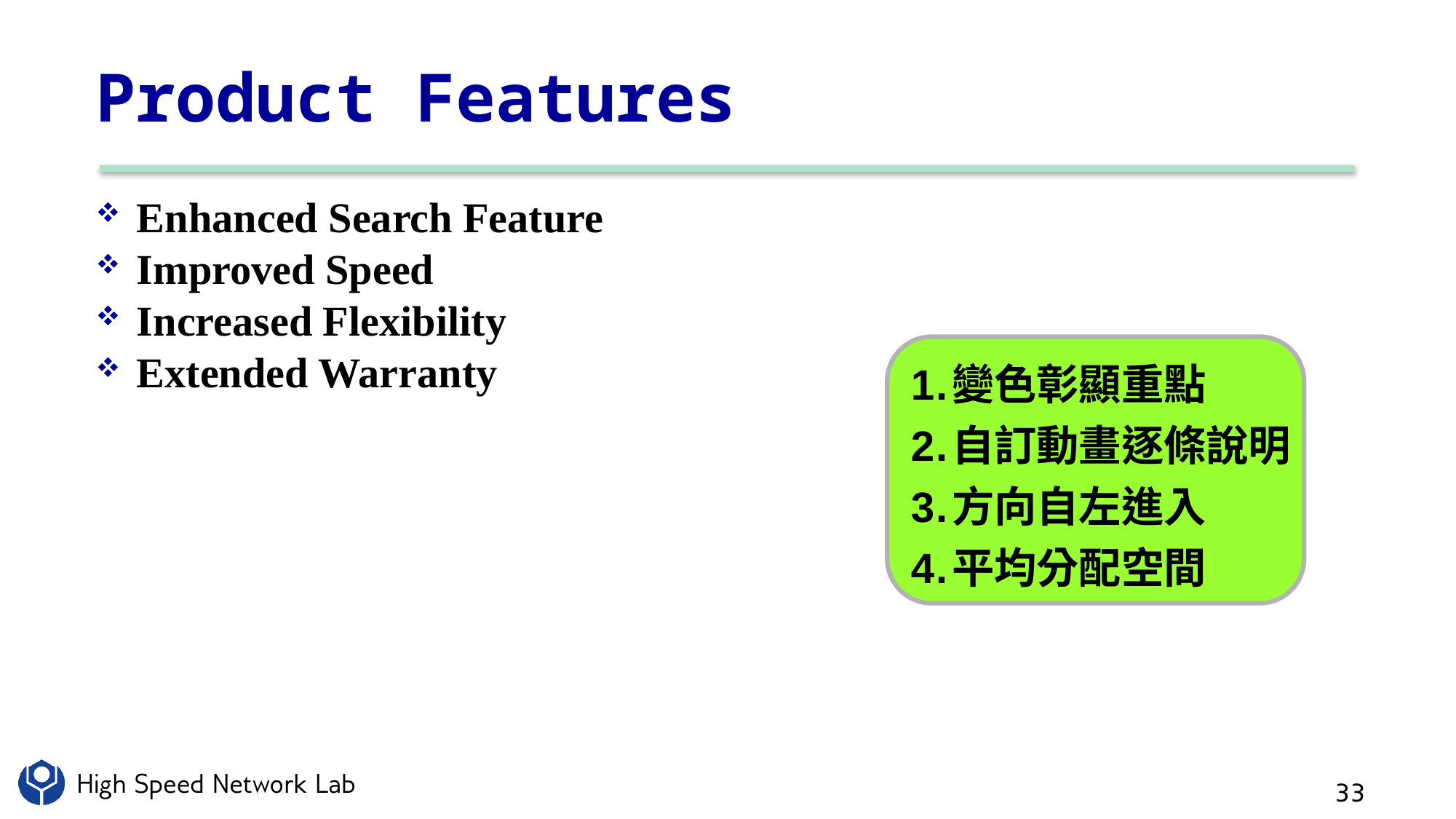

# Product Features
Enhanced Search Feature
Improved Speed
Increased Flexibility
Extended Warranty
變色彰顯重點
自訂動畫逐條說明
方向自左進入
平均分配空間
33